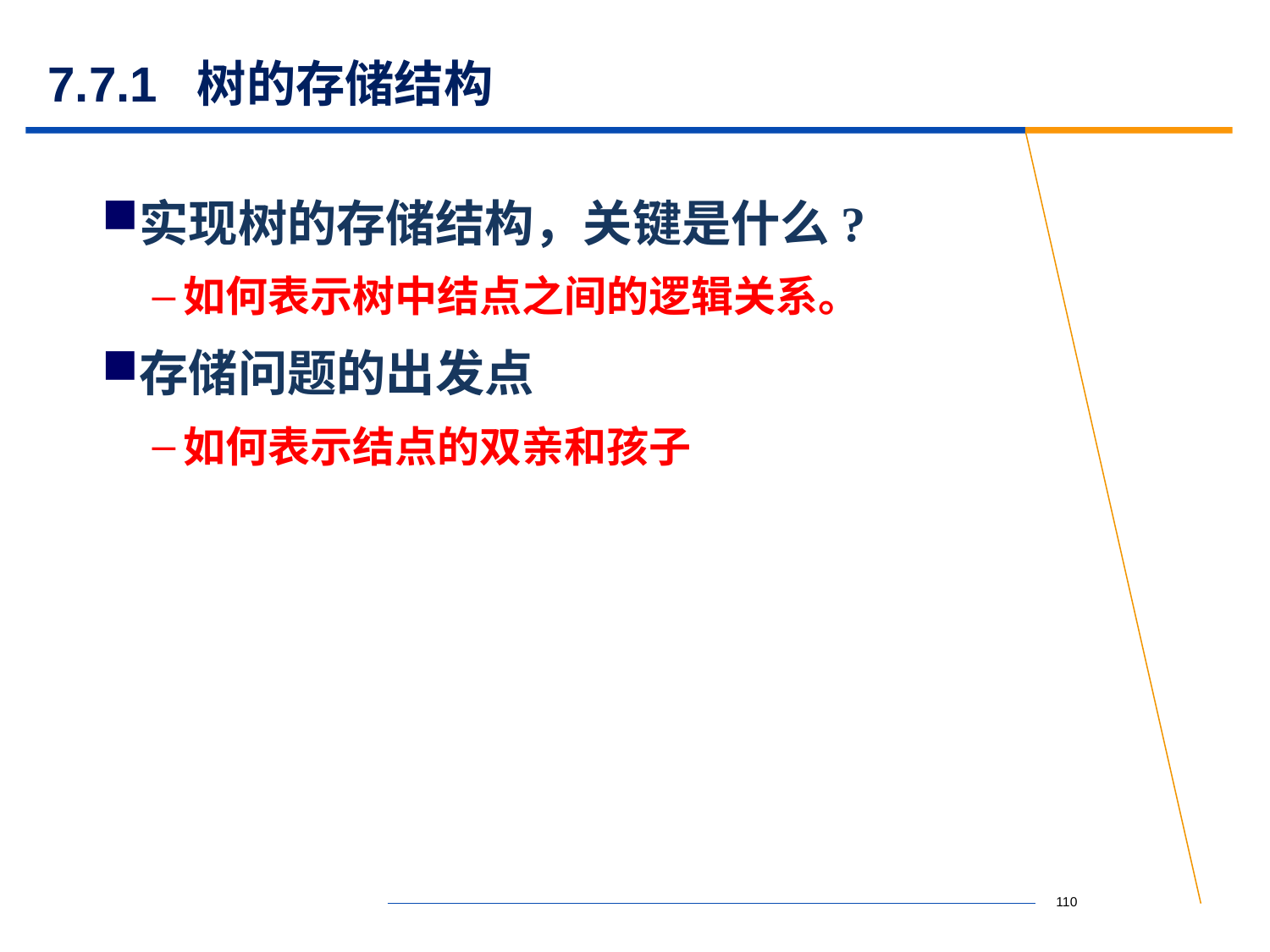

# 7.7.1  树的存储结构
实现树的存储结构，关键是什么?
如何表示树中结点之间的逻辑关系。
存储问题的出发点
如何表示结点的双亲和孩子